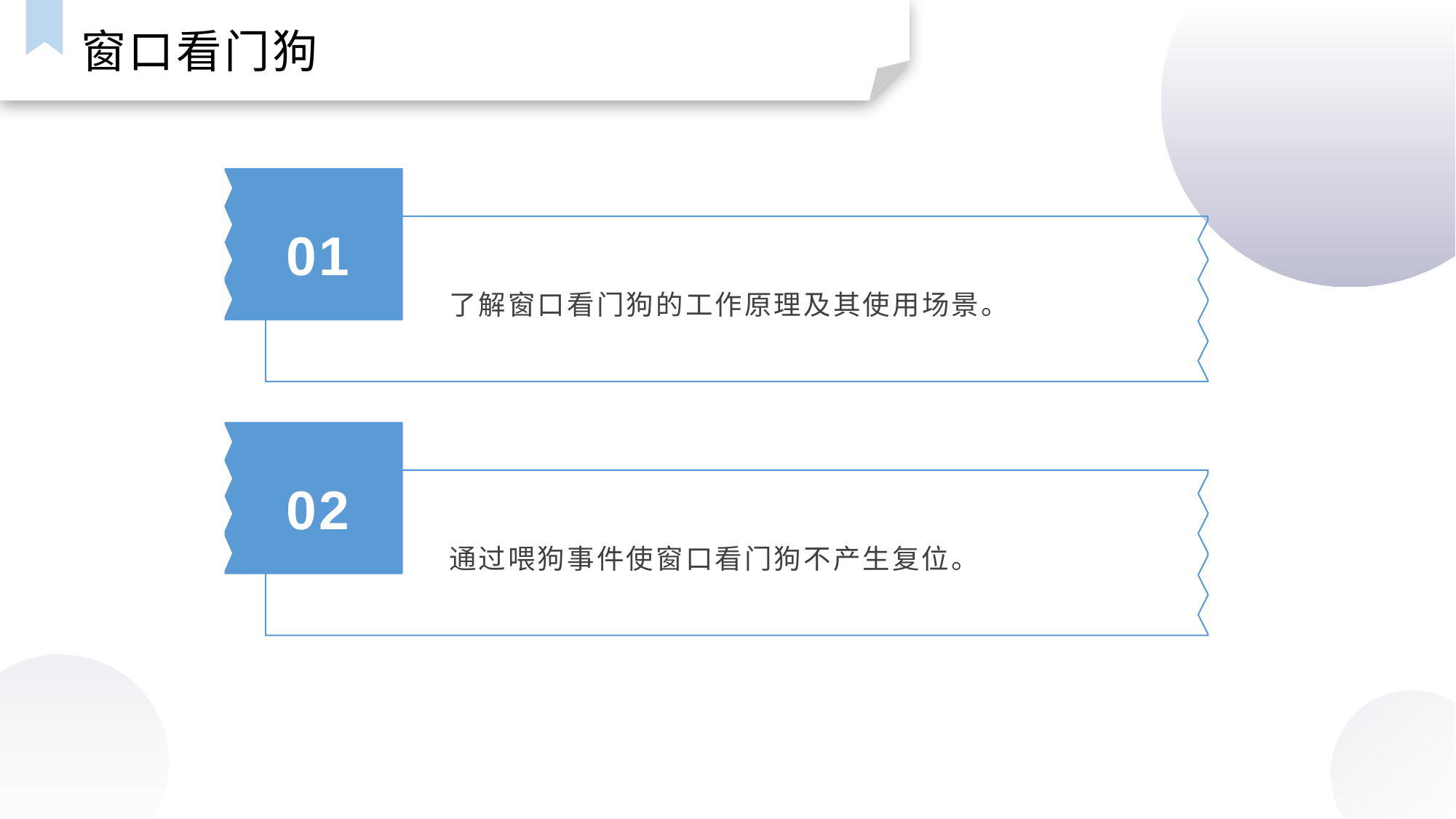

窗口看门狗

01

了解窗口看门狗的工作原理及其使用场景。

02

通过喂狗事件使窗口看门狗不产生复位。